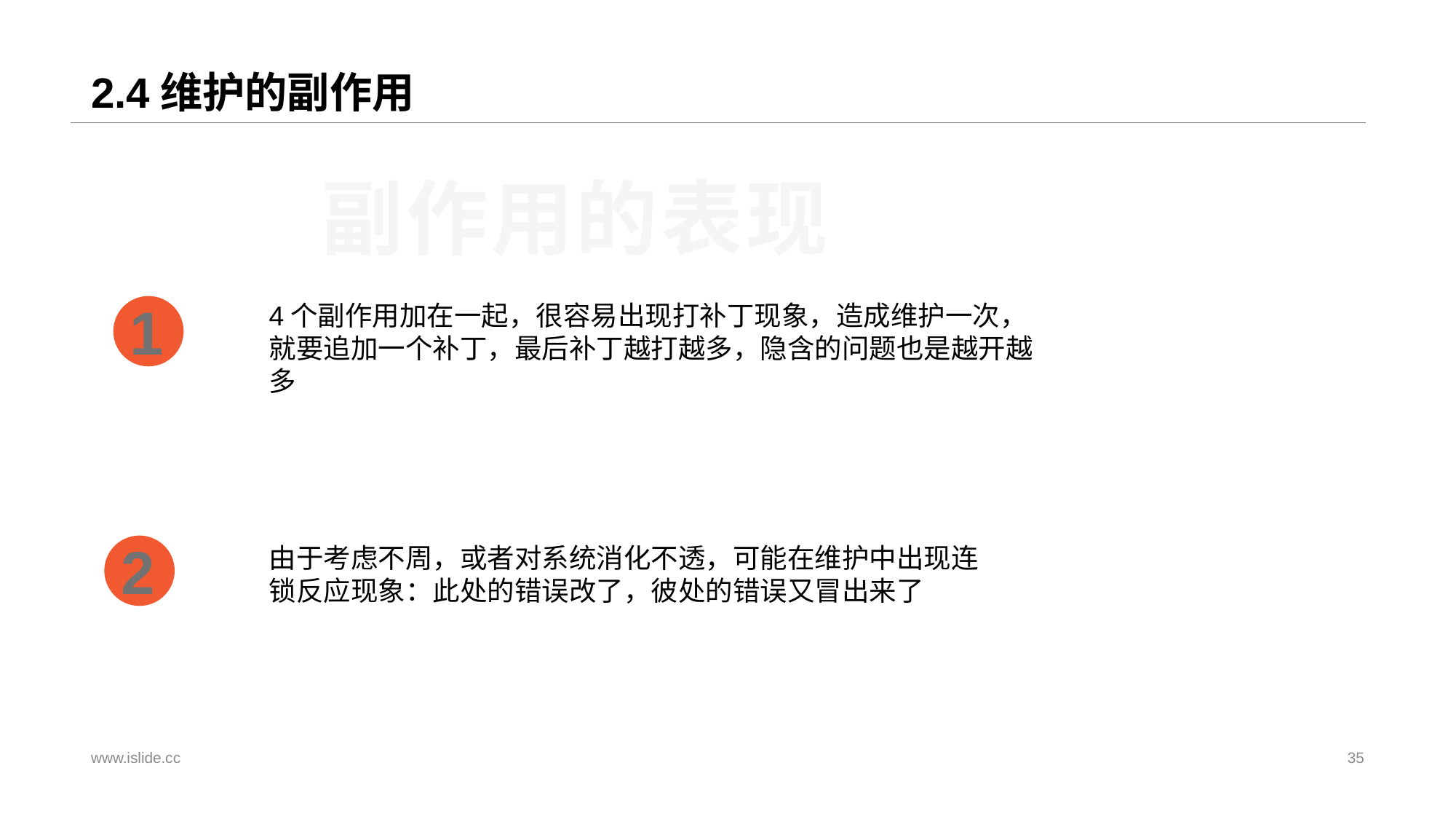

# 2.4维护的副作用
副作用的表现
1

4个副作用加在一起，很容易出现打补丁现象，造成维护一次，就要追加一个补丁，最后补丁越打越多，隐含的问题也是越开越多
2

由于考虑不周，或者对系统消化不透，可能在维护中出现连锁反应现象：此处的错误改了，彼处的错误又冒出来了
www.islide.cc
35